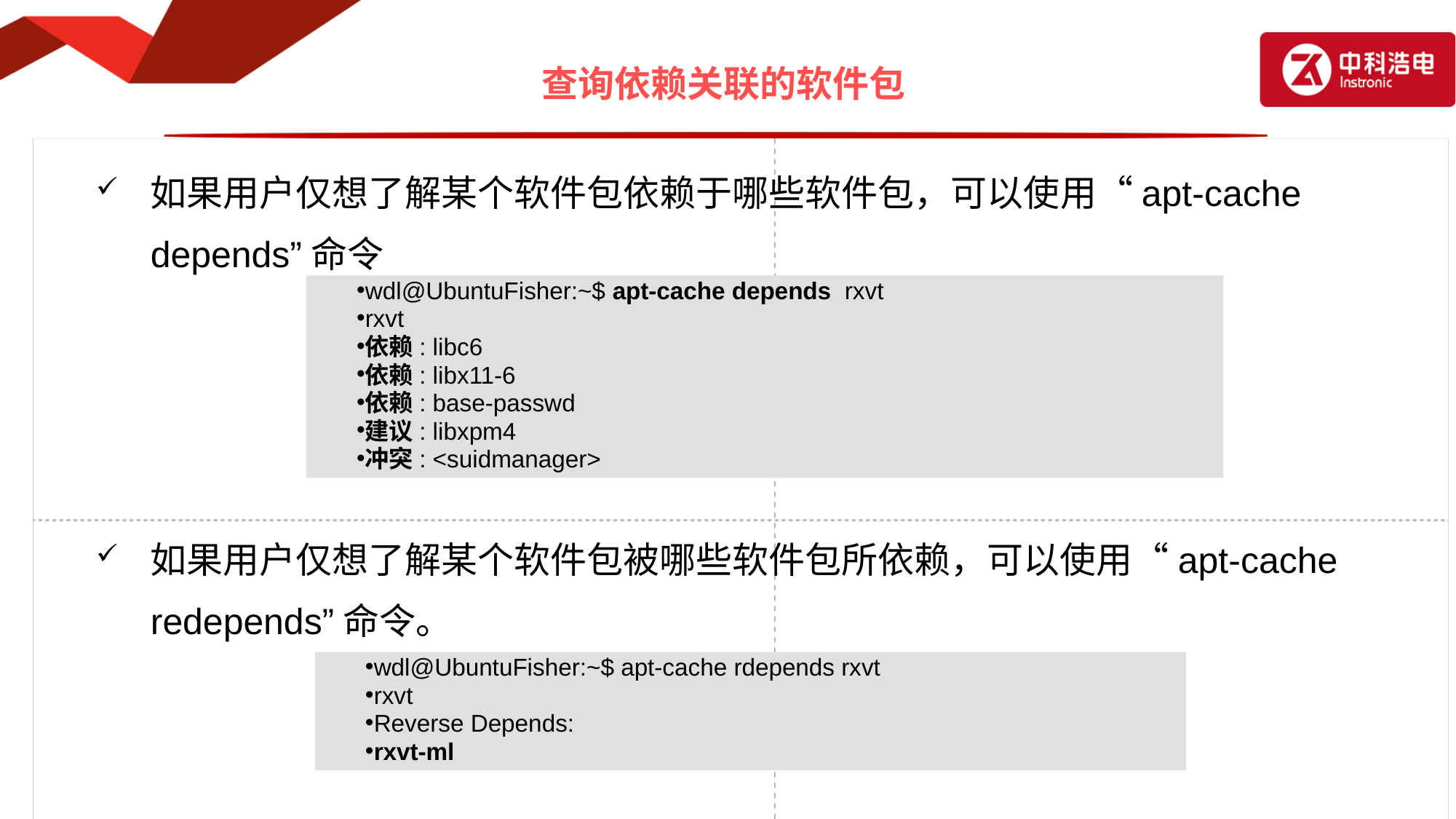

# 查询依赖关联的软件包
如果用户仅想了解某个软件包依赖于哪些软件包，可以使用“apt-cache depends”命令

如果用户仅想了解某个软件包被哪些软件包所依赖，可以使用“apt-cache redepends”命令。
wdl@UbuntuFisher:~$ apt-cache depends  rxvt
rxvt
依赖: libc6
依赖: libx11-6
依赖: base-passwd
建议: libxpm4
冲突: <suidmanager>
wdl@UbuntuFisher:~$ apt-cache rdepends rxvt
rxvt
Reverse Depends:
rxvt-ml